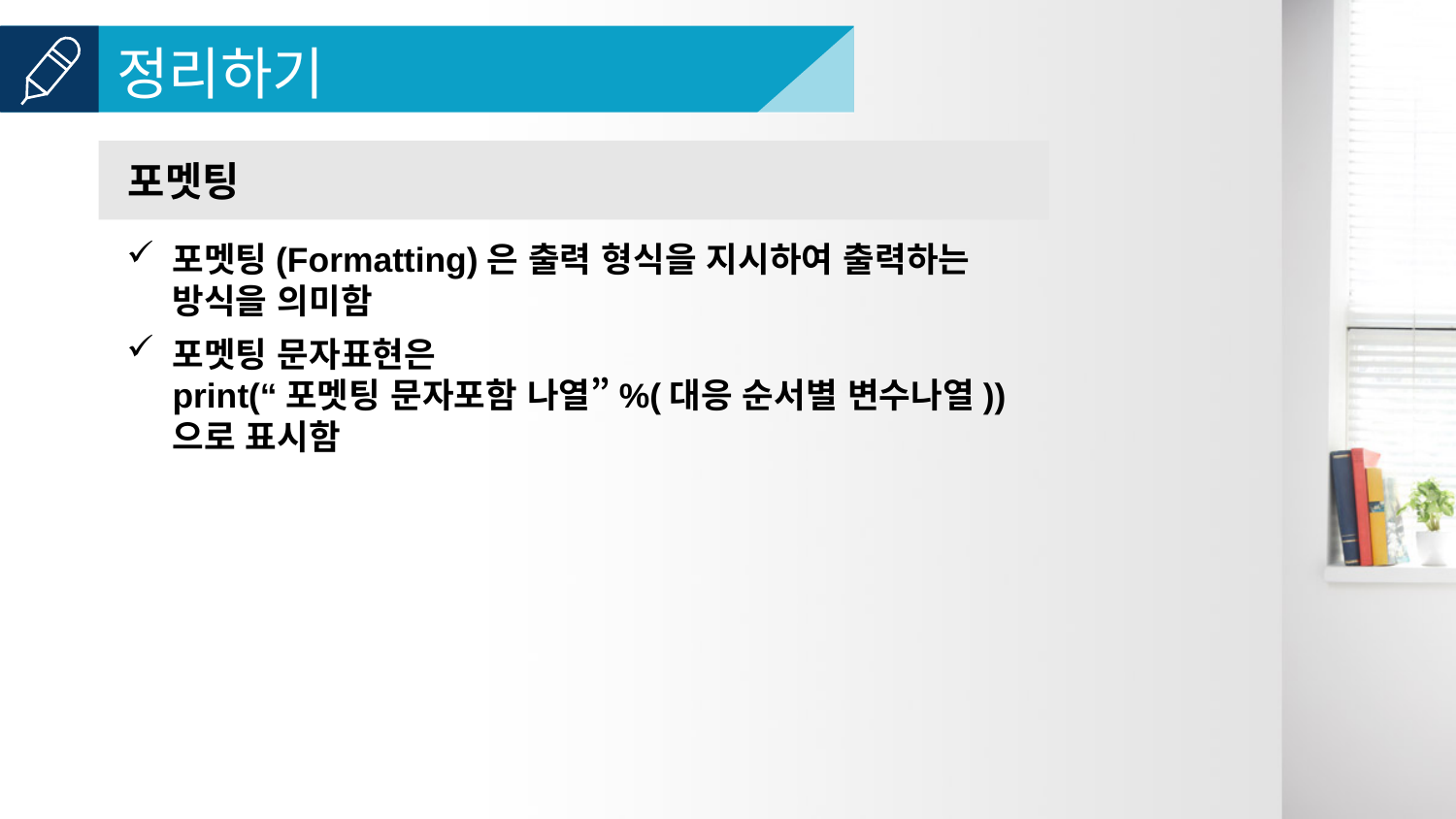

포멧팅
포멧팅(Formatting)은 출력 형식을 지시하여 출력하는 방식을 의미함
포멧팅 문자표현은
print(“포멧팅 문자포함 나열”%(대응 순서별 변수나열))으로 표시함